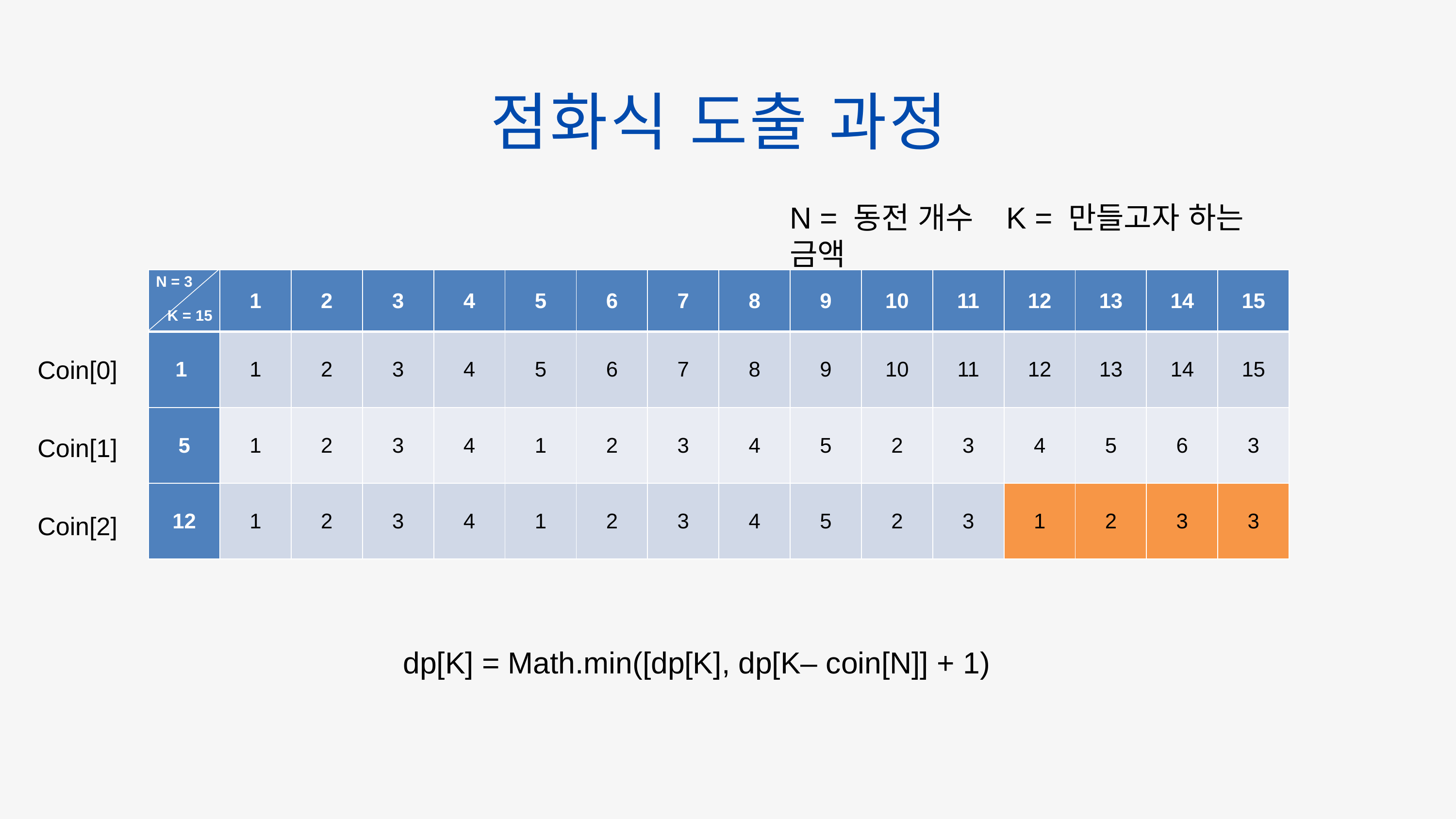

점화식 도출 과정
N = 동전 개수   K = 만들고자 하는 금액
| N = 3 K = 15 | 1 | 2 | 3 | 4 | 5 | 6 | 7 | 8 | 9 | 10 | 11 | 12 | 13 | 14 | 15 |
| --- | --- | --- | --- | --- | --- | --- | --- | --- | --- | --- | --- | --- | --- | --- | --- |
| 1 | 1 | 2 | 3 | 4 | 5 | 6 | 7 | 8 | 9 | 10 | 11 | 12 | 13 | 14 | 15 |
| 5 | 1 | 2 | 3 | 4 | 1 | 2 | 3 | 4 | 5 | 2 | 3 | 4 | 5 | 6 | 3 |
| 12 | 1 | 2 | 3 | 4 | 1 | 2 | 3 | 4 | 5 | 2 | 3 | 1 | 2 | 3 | 3 |
Coin[0]
Coin[1]
Coin[2]
dp[K] = Math.min([dp[K], dp[K– coin[N]] + 1)